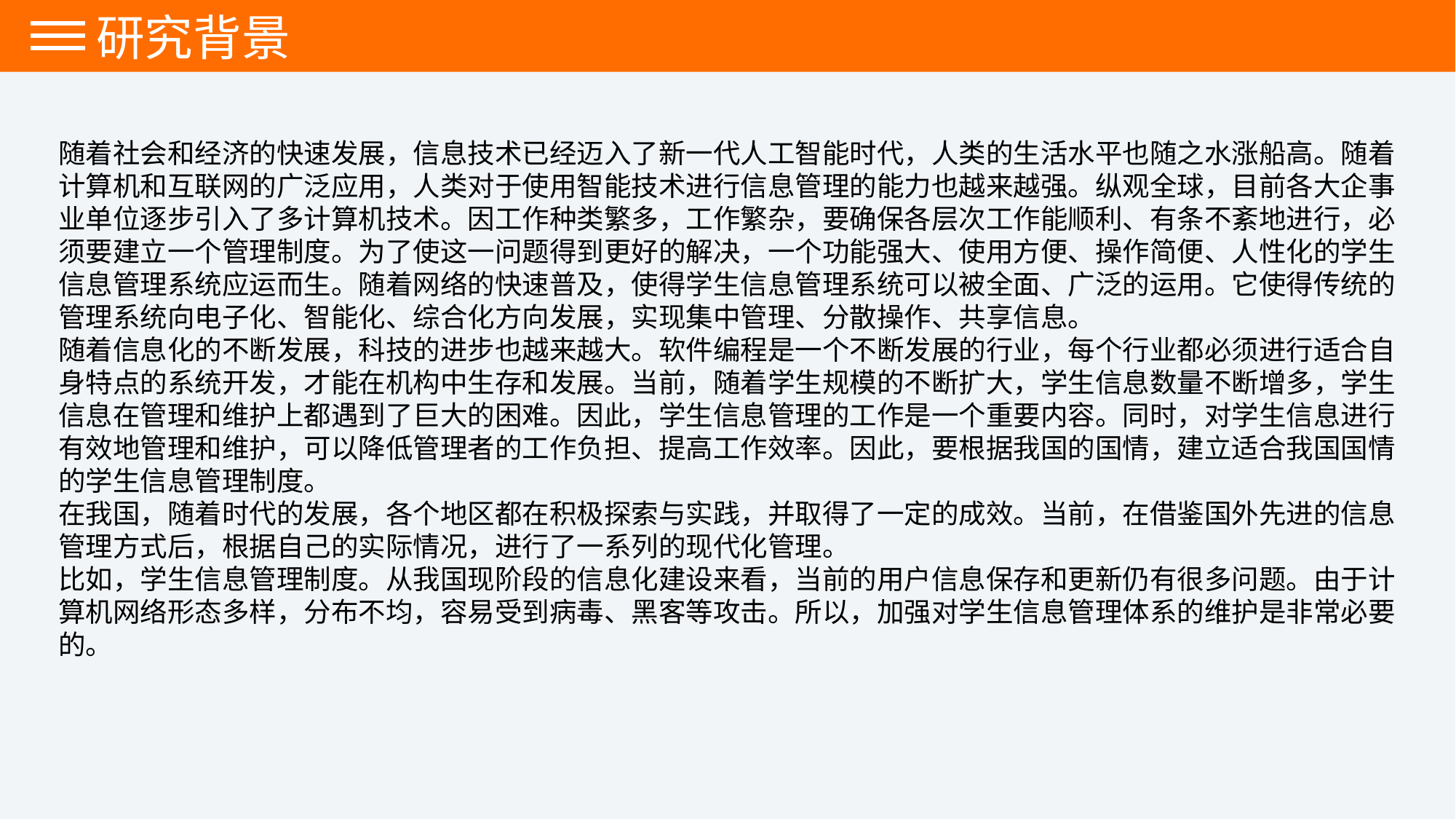

研究背景
随着社会和经济的快速发展，信息技术已经迈入了新一代人工智能时代，人类的生活水平也随之水涨船高。随着计算机和互联网的广泛应用，人类对于使用智能技术进行信息管理的能力也越来越强。纵观全球，目前各大企事业单位逐步引入了多计算机技术。因工作种类繁多，工作繁杂，要确保各层次工作能顺利、有条不紊地进行，必须要建立一个管理制度。为了使这一问题得到更好的解决，一个功能强大、使用方便、操作简便、人性化的学生信息管理系统应运而生。随着网络的快速普及，使得学生信息管理系统可以被全面、广泛的运用。它使得传统的管理系统向电子化、智能化、综合化方向发展，实现集中管理、分散操作、共享信息。
随着信息化的不断发展，科技的进步也越来越大。软件编程是一个不断发展的行业，每个行业都必须进行适合自身特点的系统开发，才能在机构中生存和发展。当前，随着学生规模的不断扩大，学生信息数量不断增多，学生信息在管理和维护上都遇到了巨大的困难。因此，学生信息管理的工作是一个重要内容。同时，对学生信息进行有效地管理和维护，可以降低管理者的工作负担、提高工作效率。因此，要根据我国的国情，建立适合我国国情的学生信息管理制度。
在我国，随着时代的发展，各个地区都在积极探索与实践，并取得了一定的成效。当前，在借鉴国外先进的信息管理方式后，根据自己的实际情况，进行了一系列的现代化管理。
比如，学生信息管理制度。从我国现阶段的信息化建设来看，当前的用户信息保存和更新仍有很多问题。由于计算机网络形态多样，分布不均，容易受到病毒、黑客等攻击。所以，加强对学生信息管理体系的维护是非常必要的。